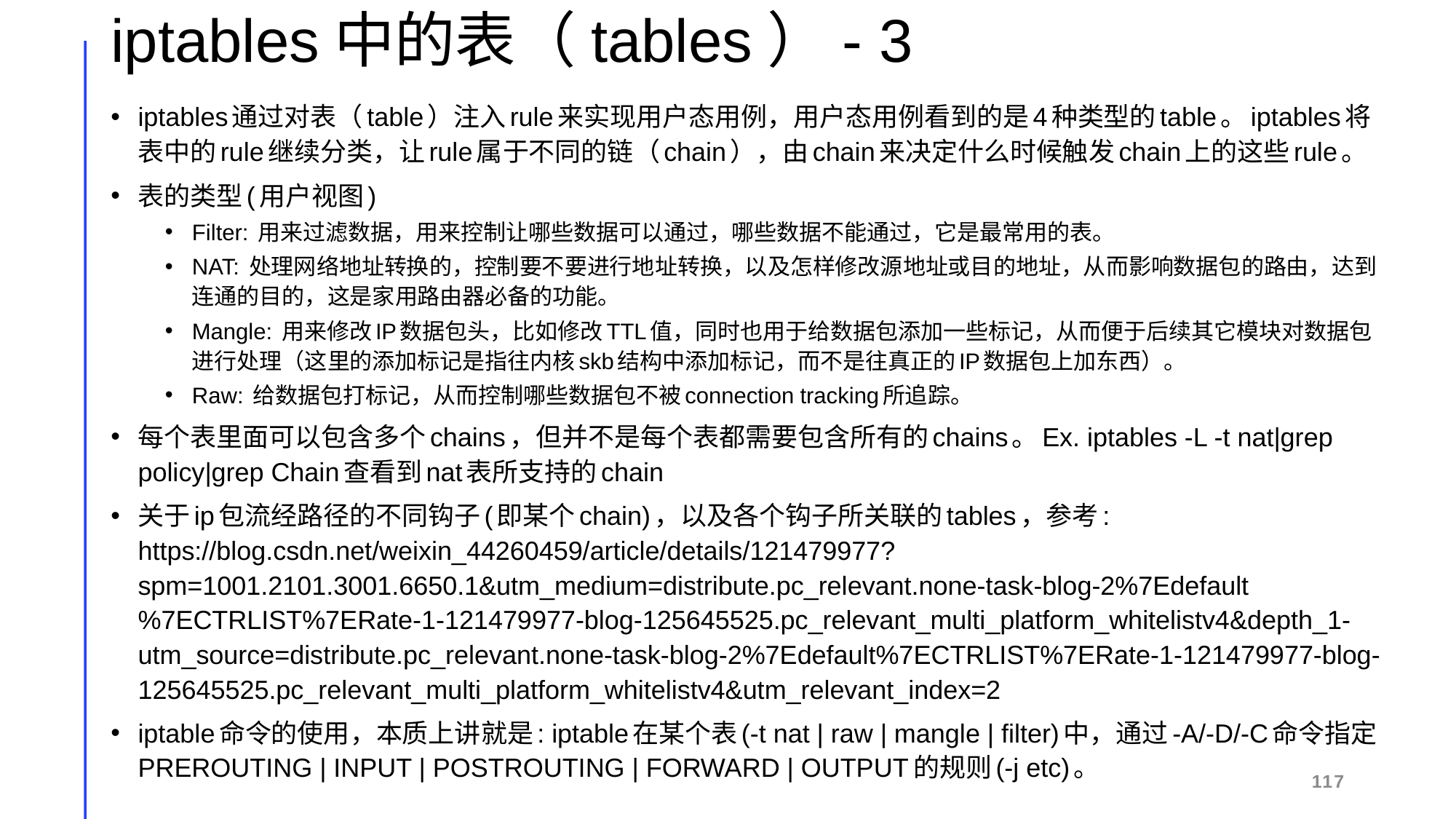

# iptables中的表（tables）- 3
iptables通过对表（table）注入rule来实现用户态用例，用户态用例看到的是4种类型的table。iptables将表中的rule继续分类，让rule属于不同的链（chain），由chain来决定什么时候触发chain上的这些rule。
表的类型(用户视图)
Filter: 用来过滤数据，用来控制让哪些数据可以通过，哪些数据不能通过，它是最常用的表。
NAT: 处理网络地址转换的，控制要不要进行地址转换，以及怎样修改源地址或目的地址，从而影响数据包的路由，达到连通的目的，这是家用路由器必备的功能。
Mangle: 用来修改IP数据包头，比如修改TTL值，同时也用于给数据包添加一些标记，从而便于后续其它模块对数据包进行处理（这里的添加标记是指往内核skb结构中添加标记，而不是往真正的IP数据包上加东西）。
Raw: 给数据包打标记，从而控制哪些数据包不被connection tracking所追踪。
每个表里面可以包含多个chains，但并不是每个表都需要包含所有的chains。Ex. iptables -L -t nat|grep policy|grep Chain查看到nat表所支持的chain
关于ip包流经路径的不同钩子(即某个chain)，以及各个钩子所关联的tables，参考: https://blog.csdn.net/weixin_44260459/article/details/121479977?spm=1001.2101.3001.6650.1&utm_medium=distribute.pc_relevant.none-task-blog-2%7Edefault%7ECTRLIST%7ERate-1-121479977-blog-125645525.pc_relevant_multi_platform_whitelistv4&depth_1-utm_source=distribute.pc_relevant.none-task-blog-2%7Edefault%7ECTRLIST%7ERate-1-121479977-blog-125645525.pc_relevant_multi_platform_whitelistv4&utm_relevant_index=2
iptable命令的使用，本质上讲就是: iptable在某个表(-t nat | raw | mangle | filter)中，通过-A/-D/-C命令指定PREROUTING | INPUT | POSTROUTING | FORWARD | OUTPUT的规则(-j etc)。
117